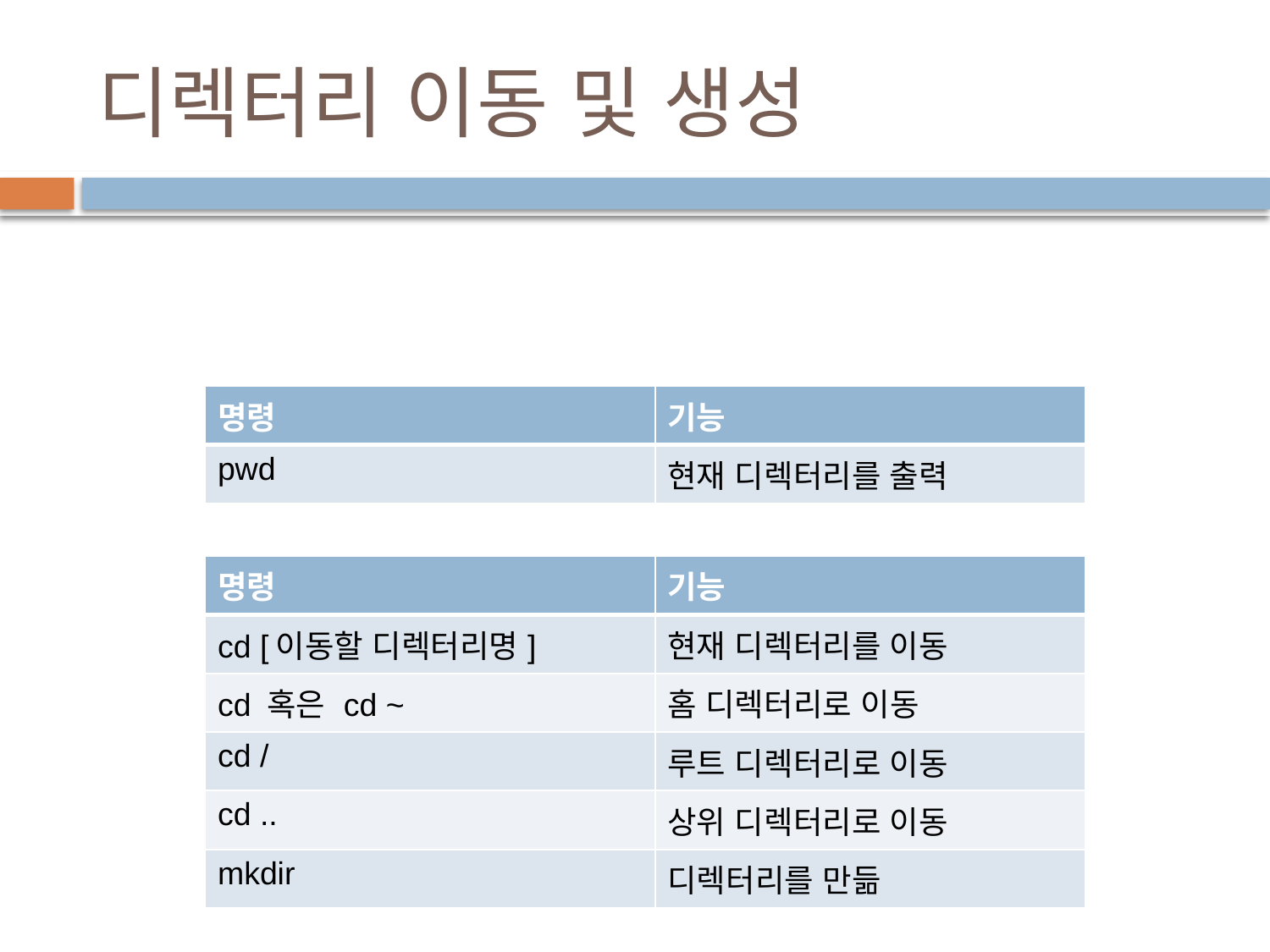

# 디렉터리 이동 및 생성
| 명령 | 기능 |
| --- | --- |
| pwd | 현재 디렉터리를 출력 |
| 명령 | 기능 |
| --- | --- |
| cd [이동할 디렉터리명] | 현재 디렉터리를 이동 |
| cd 혹은 cd ~ | 홈 디렉터리로 이동 |
| cd / | 루트 디렉터리로 이동 |
| cd .. | 상위 디렉터리로 이동 |
| mkdir | 디렉터리를 만듦 |